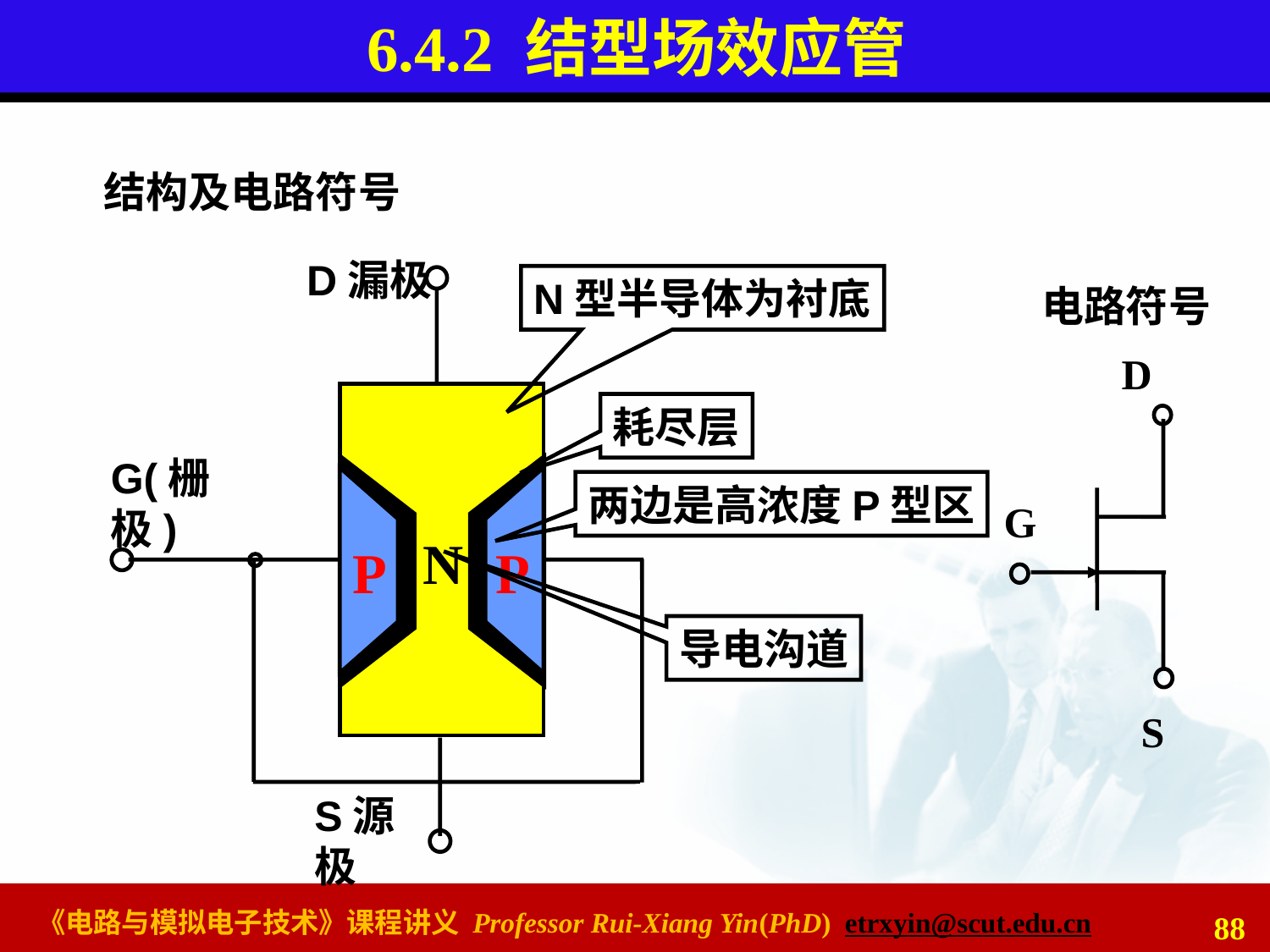

# 6.4.2 结型场效应管
结构及电路符号
D漏极
N型半导体为衬底

N

电路符号
D

G

S
耗尽层

P
P

两边是高浓度P型区
G(栅极)
导电沟道
S源极
88